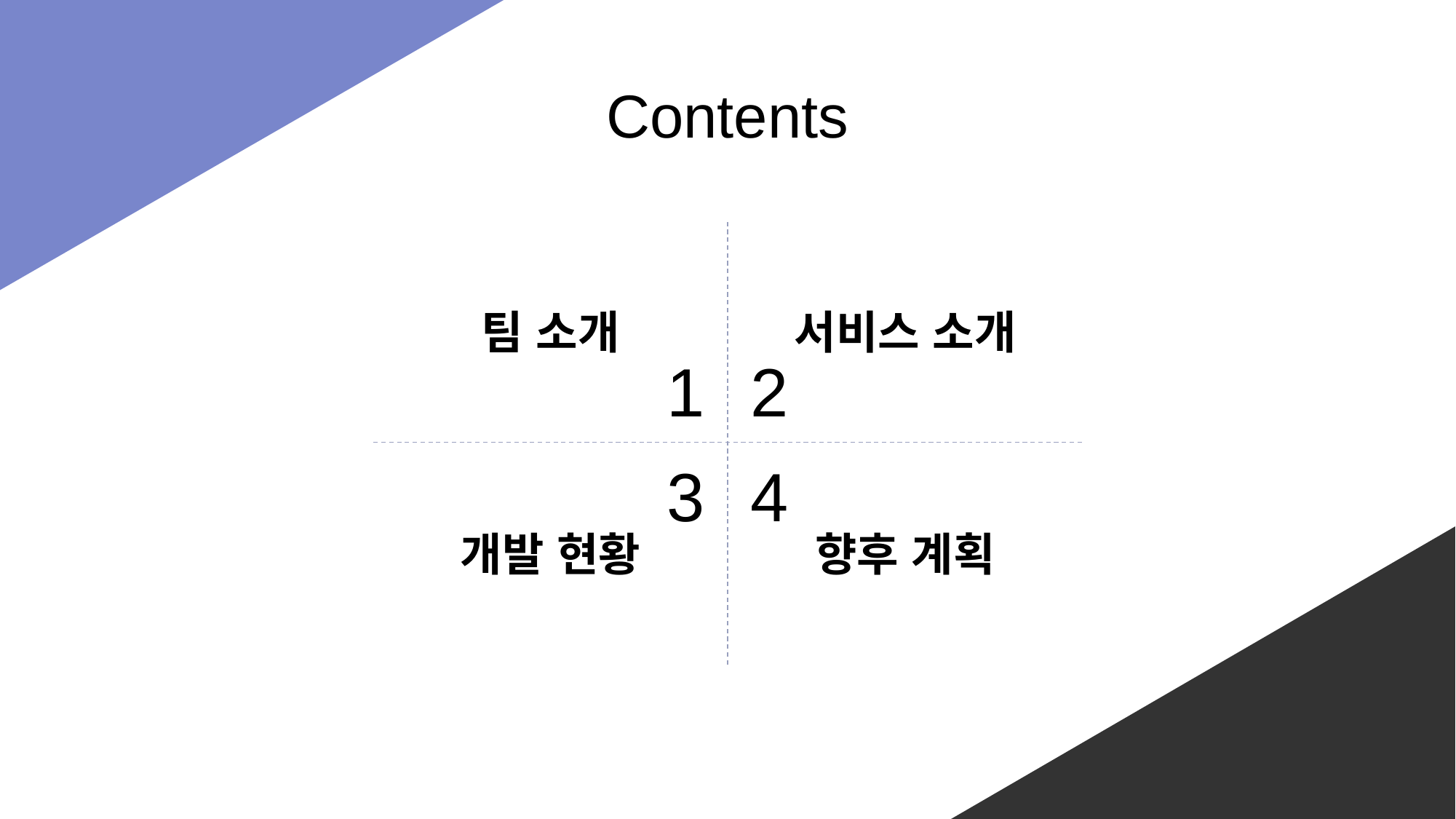

Contents
팀 소개
서비스 소개
1
2

3
4
개발 현황
향후 계획